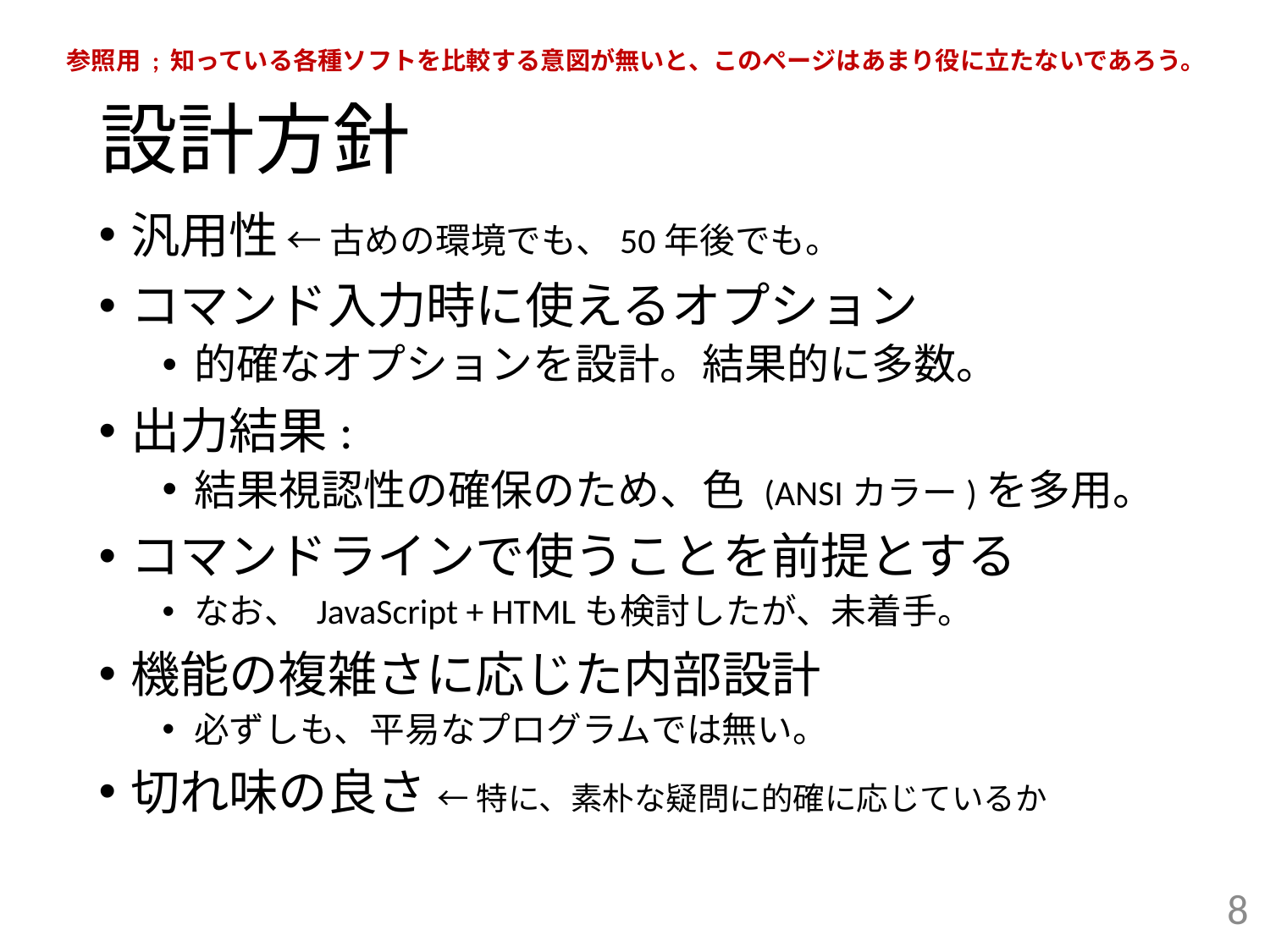

参照用 ; 知っている各種ソフトを比較する意図が無いと、このページはあまり役に立たないであろう。
# 設計方針
汎用性 ← 古めの環境でも、50年後でも。
コマンド入力時に使えるオプション
的確なオプションを設計。結果的に多数。
出力結果:
結果視認性の確保のため、色 (ANSIカラー)を多用。
コマンドラインで使うことを前提とする
なお、 JavaScript + HTMLも検討したが、未着手。
機能の複雑さに応じた内部設計
必ずしも、平易なプログラムでは無い。
切れ味の良さ ← 特に、素朴な疑問に的確に応じているか
8